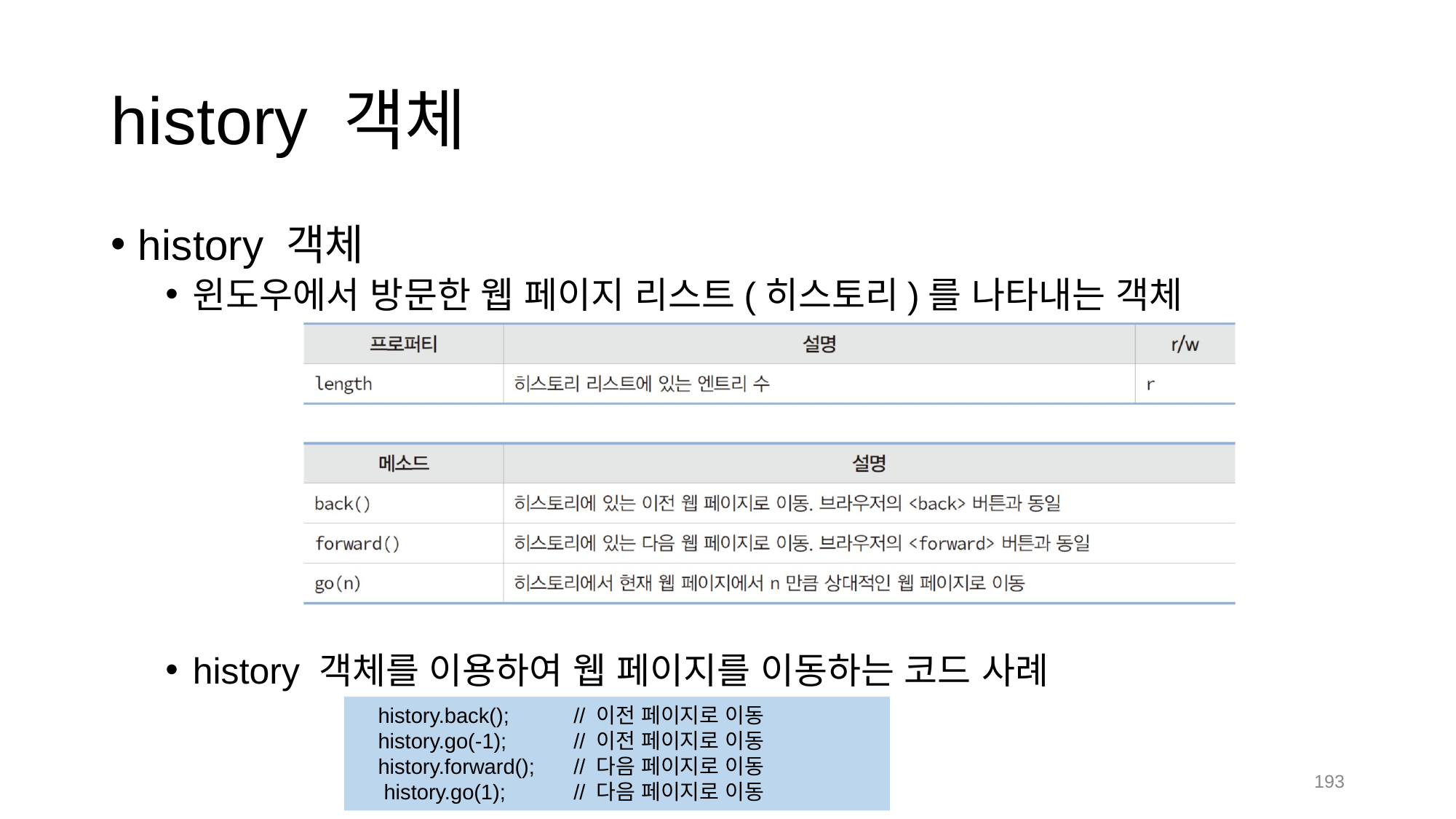

# history 객체
history 객체
윈도우에서 방문한 웹 페이지 리스트(히스토리)를 나타내는 객체

history 객체를 이용하여 웹 페이지를 이동하는 코드 사례

history.back();  history.go(-1);  history.forward();  history.go(1);
// 이전 페이지로 이동
// 이전 페이지로 이동
// 다음 페이지로 이동
// 다음 페이지로 이동
193